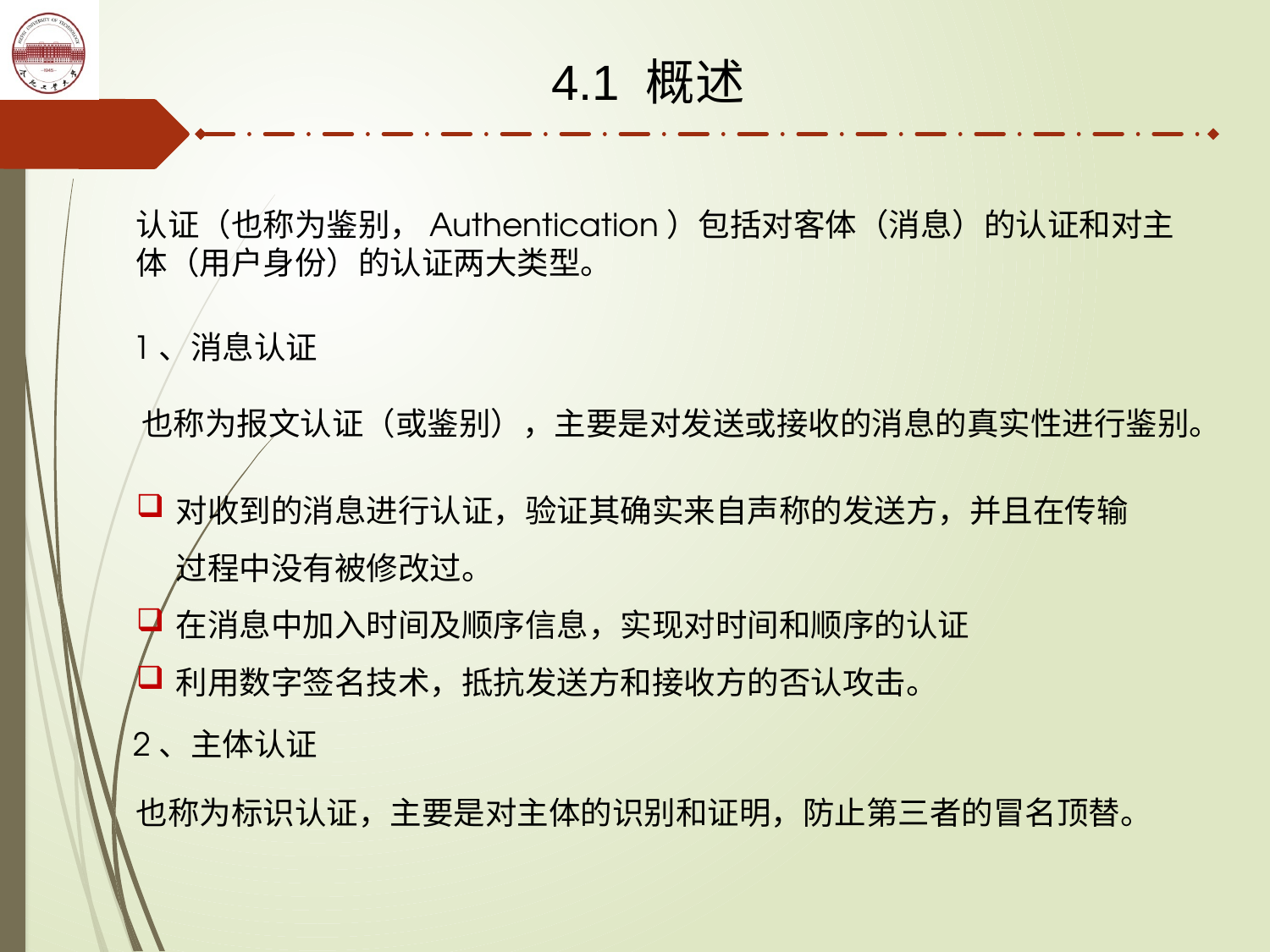

4.1 概述
认证（也称为鉴别，Authentication）包括对客体（消息）的认证和对主体（用户身份）的认证两大类型。
1、消息认证
也称为报文认证（或鉴别），主要是对发送或接收的消息的真实性进行鉴别。
对收到的消息进行认证，验证其确实来自声称的发送方，并且在传输过程中没有被修改过。
在消息中加入时间及顺序信息，实现对时间和顺序的认证
利用数字签名技术，抵抗发送方和接收方的否认攻击。
2、主体认证
也称为标识认证，主要是对主体的识别和证明，防止第三者的冒名顶替。